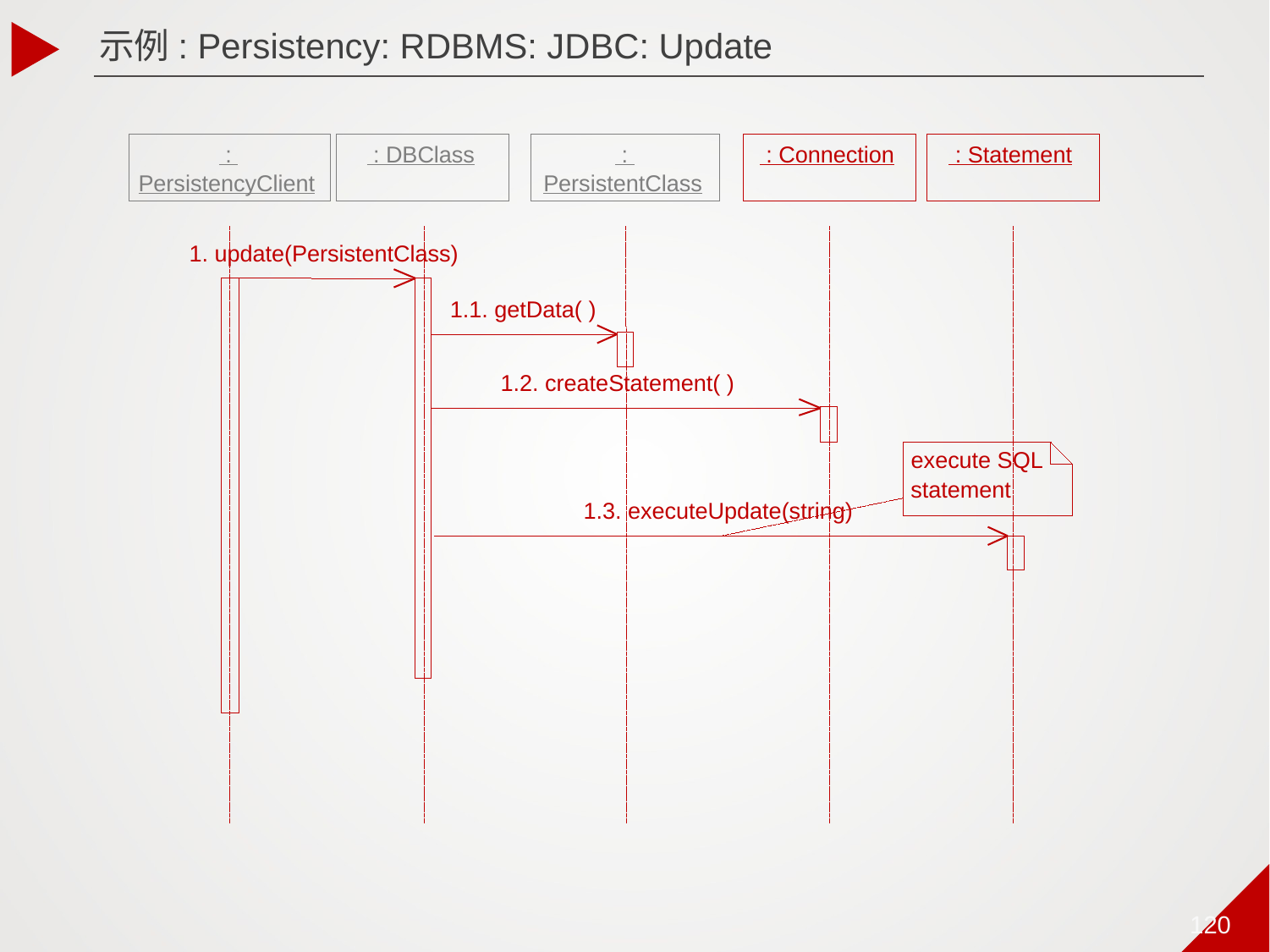

示例: Persistency: RDBMS: JDBC: Update

 :
 : DBClass
 :
 : Connection
 : Statement
PersistencyClient
PersistentClass

1. update(PersistentClass)

1.1. getData( )

1.2. createStatement( )

execute SQL
statement
1.3. executeUpdate(string)